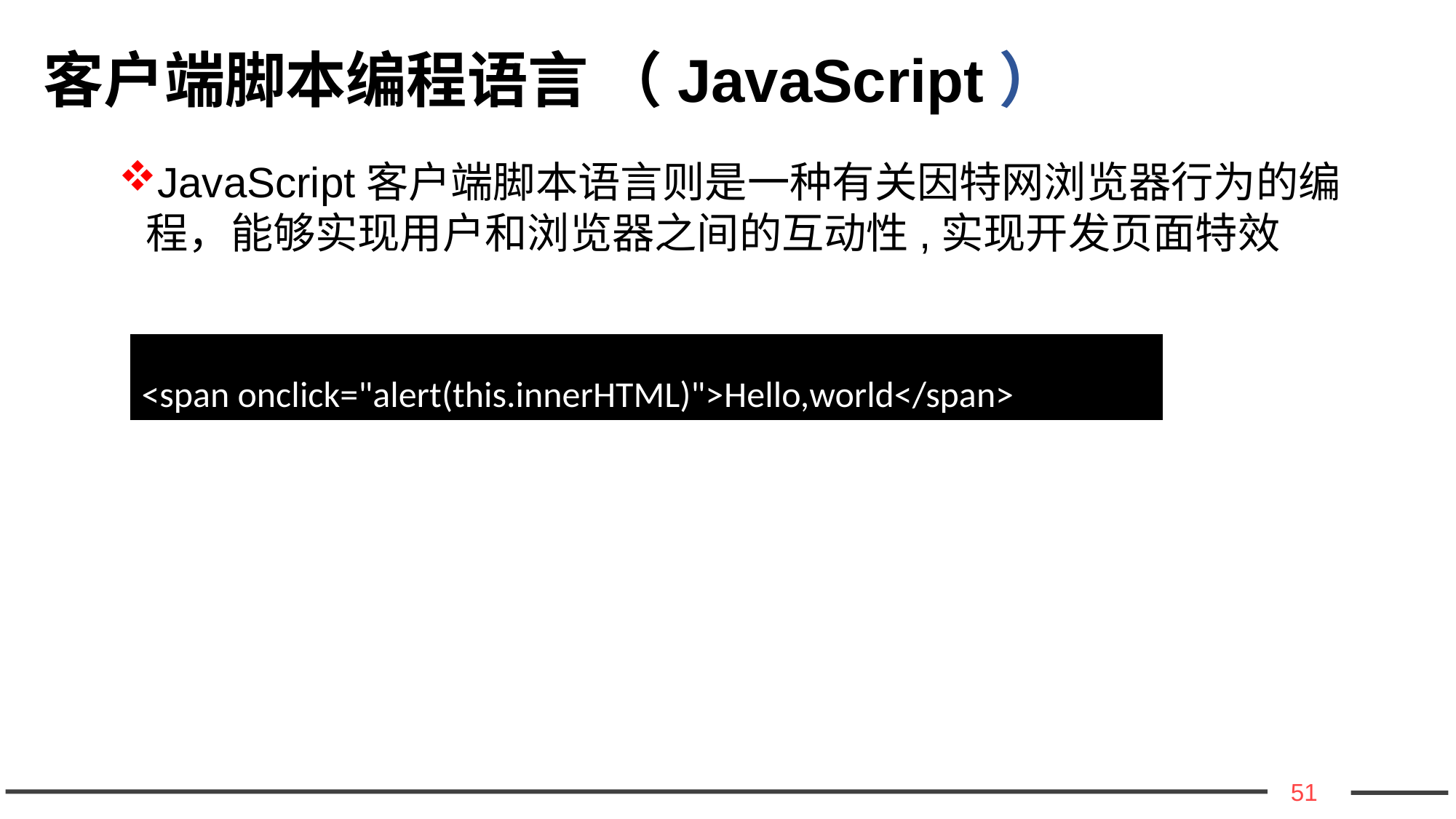

# 客户端脚本编程语言 （JavaScript）
JavaScript客户端脚本语言则是一种有关因特网浏览器行为的编程，能够实现用户和浏览器之间的互动性,实现开发页面特效

<span onclick="alert(this.innerHTML)">Hello,world</span>